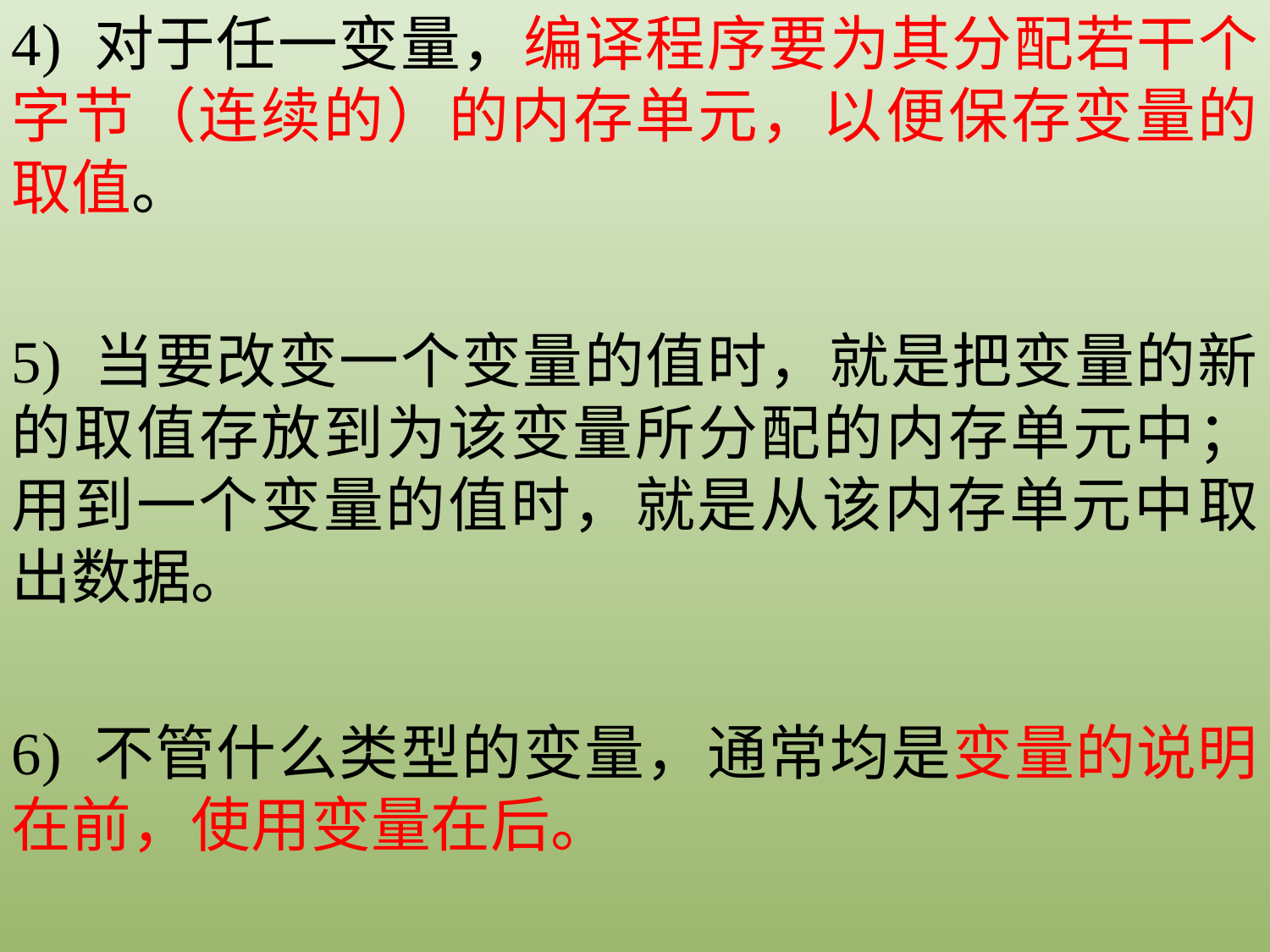

4) 对于任一变量，编译程序要为其分配若干个字节（连续的）的内存单元，以便保存变量的取值。
5) 当要改变一个变量的值时，就是把变量的新的取值存放到为该变量所分配的内存单元中；用到一个变量的值时，就是从该内存单元中取出数据。
6) 不管什么类型的变量，通常均是变量的说明在前，使用变量在后。
48